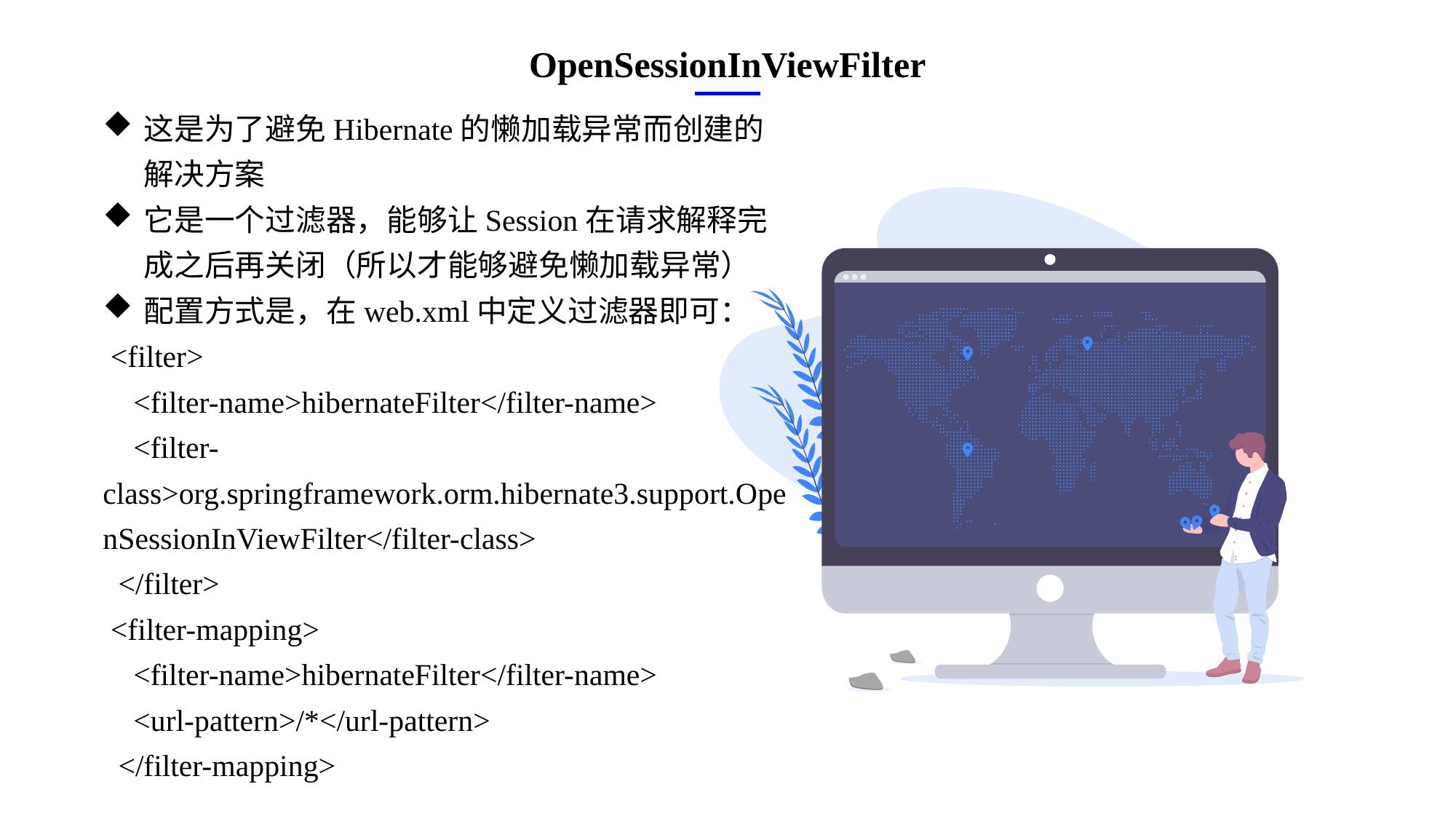

OpenSessionInViewFilter
这是为了避免Hibernate的懒加载异常而创建的解决方案
它是一个过滤器，能够让Session在请求解释完成之后再关闭（所以才能够避免懒加载异常）
配置方式是，在web.xml中定义过滤器即可：
 <filter>
    <filter-name>hibernateFilter</filter-name>
    <filter-class>org.springframework.orm.hibernate3.support.OpenSessionInViewFilter</filter-class>
  </filter>
 <filter-mapping>
    <filter-name>hibernateFilter</filter-name>
    <url-pattern>/*</url-pattern>
  </filter-mapping>

e7d195523061f1c0ae0eb3eed39d2bcef4622b2499a05fe6567B54A876BEB457BD1EB8EBE9915191D1FA2E860D28D251AB291D9CBBDD28D4BD16020FD75D8281481517FC21E86E4C931520AFA1087E92E357E3DB373CA326F6F926B1A67F681E99E875FFD293B2C32B3919AE4D43F9436862A7DD54F9346DF3662D8AB7319030EF75D53FF682DE13